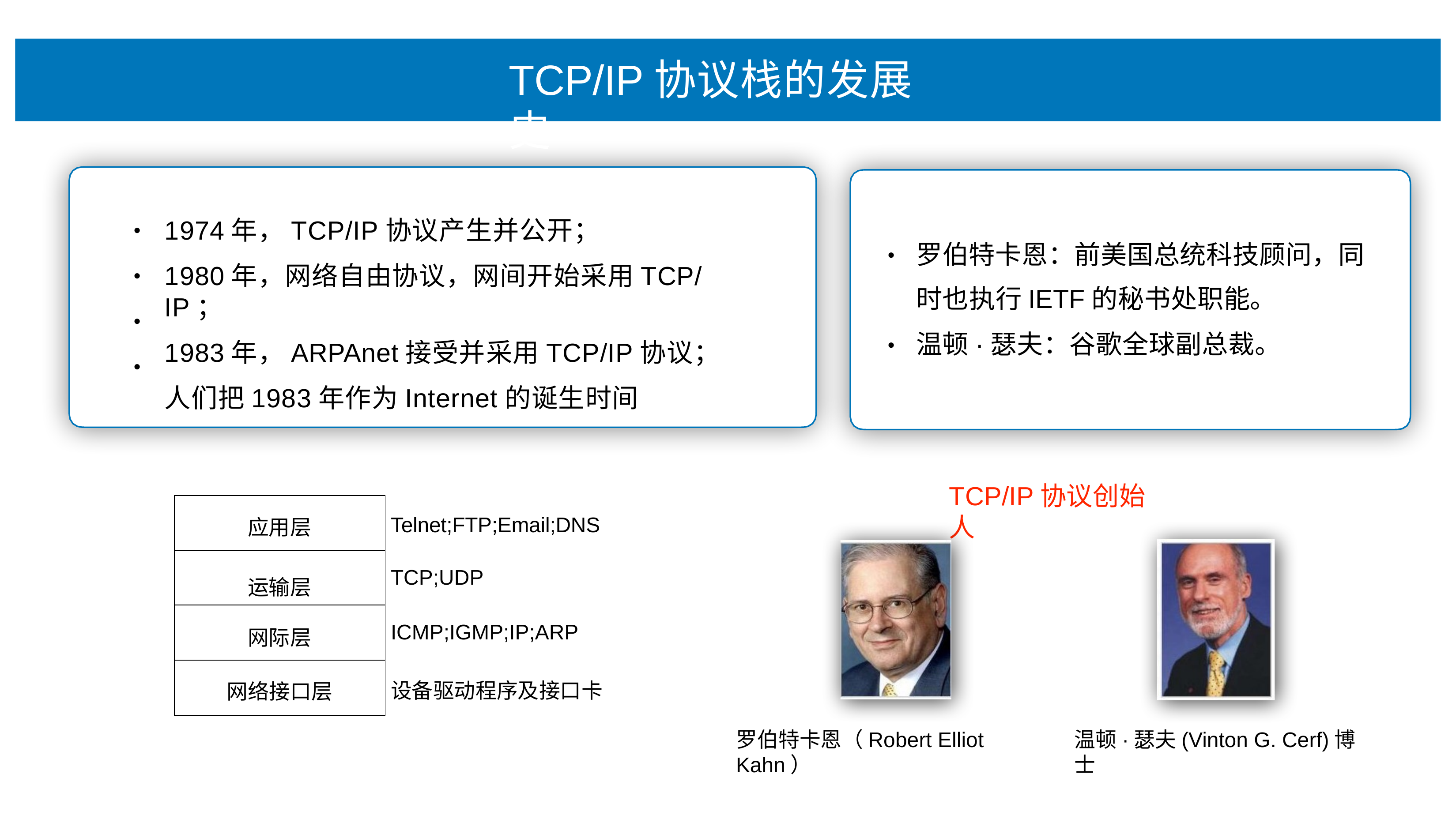

# TCP/IP协议栈的发展史

1974年，TCP/IP协议产⽣并公开；
1980年，⽹络⾃由协议，⽹间开始采⽤TCP/IP；
1983年，ARPAnet接受并采⽤TCP/IP协议；
⼈们把1983年作为Internet的诞⽣时间
•
罗伯特卡恩：前美国总统科技顾问，同 时也执⾏IETF的秘书处职能。
温顿·瑟夫：⾕歌全球副总裁。
•
•
•
•
•
TCP/IP协议创始⼈
| 应⽤层 |
| --- |
| 运输层 |
| ⽹际层 |
| ⽹络接⼝层 |
Telnet;FTP;Email;DNS

TCP;UDP

ICMP;IGMP;IP;ARP
设备驱动程序及接⼝卡
罗伯特卡恩（Robert Elliot Kahn）
温顿·瑟夫(Vinton G. Cerf)博⼠